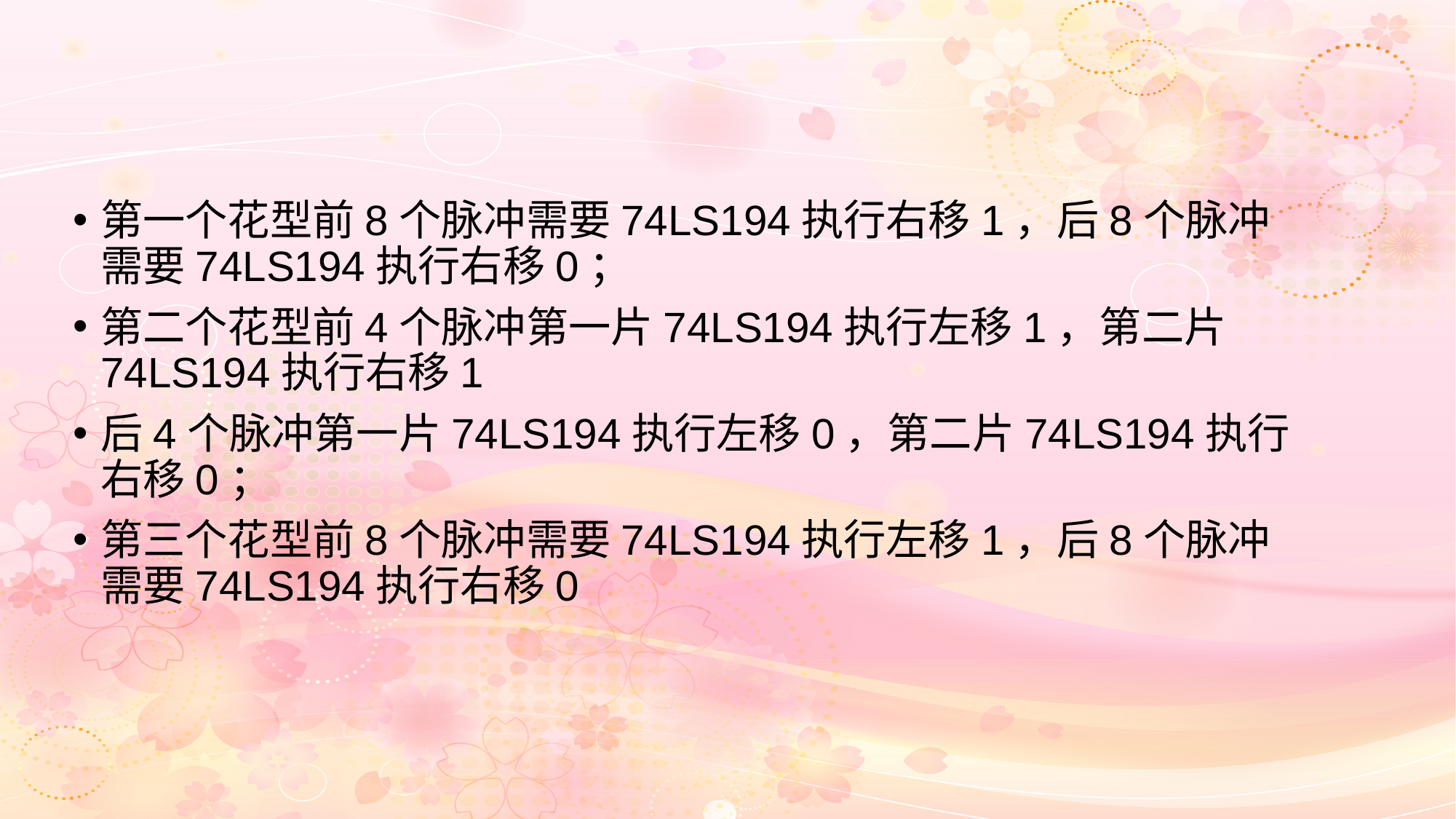

第一个花型前8个脉冲需要74LS194执行右移1，后8个脉冲需要74LS194执行右移0；
第二个花型前4个脉冲第一片74LS194执行左移1，第二片74LS194执行右移1
后4个脉冲第一片74LS194执行左移0，第二片74LS194执行右移0；
第三个花型前8个脉冲需要74LS194执行左移1，后8个脉冲需要74LS194执行右移0